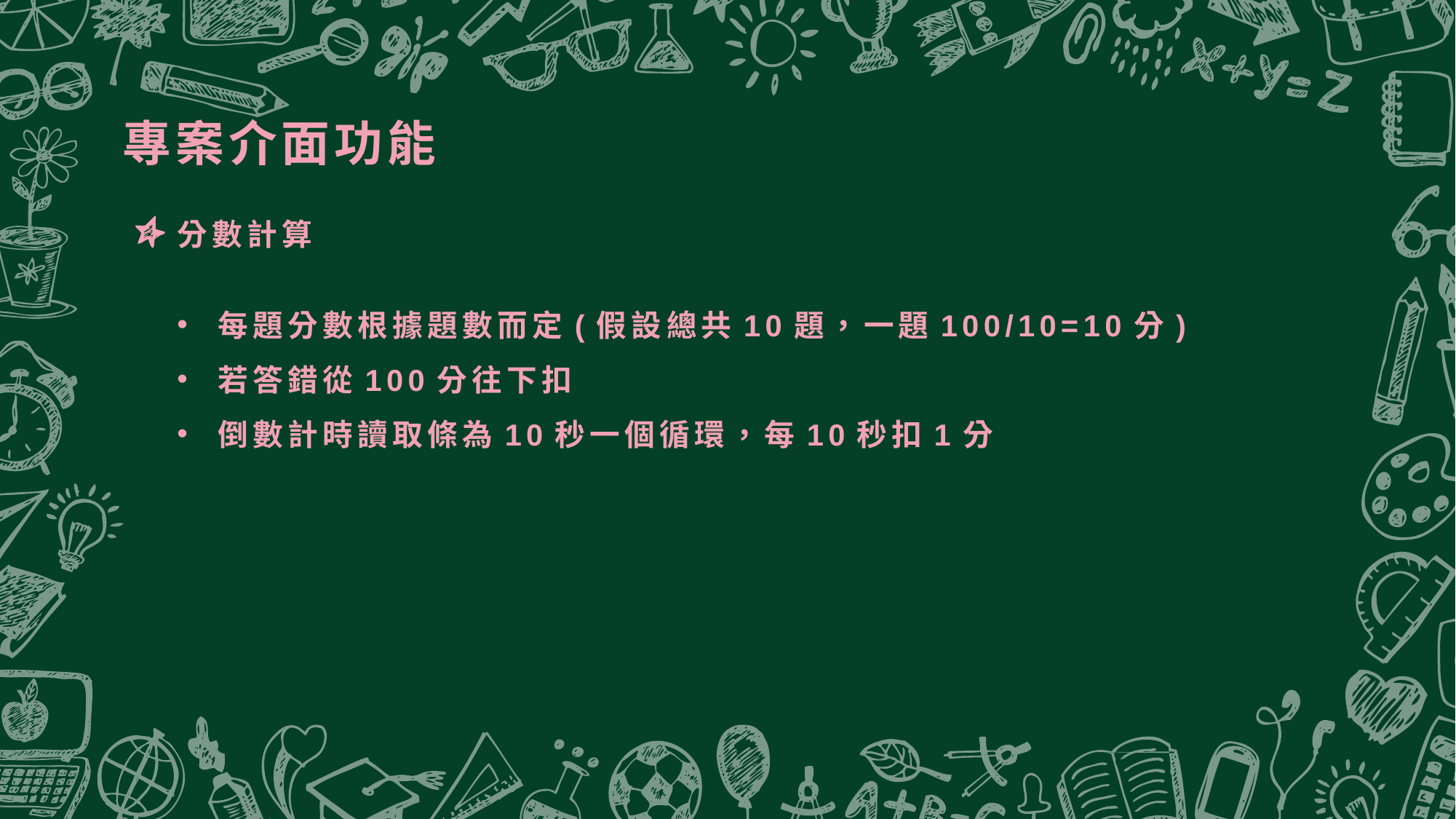

專案介面功能
分數計算

每題分數根據題數而定(假設總共10題，一題100/10=10分)
若答錯從100分往下扣
倒數計時讀取條為10秒一個循環，每10秒扣1分